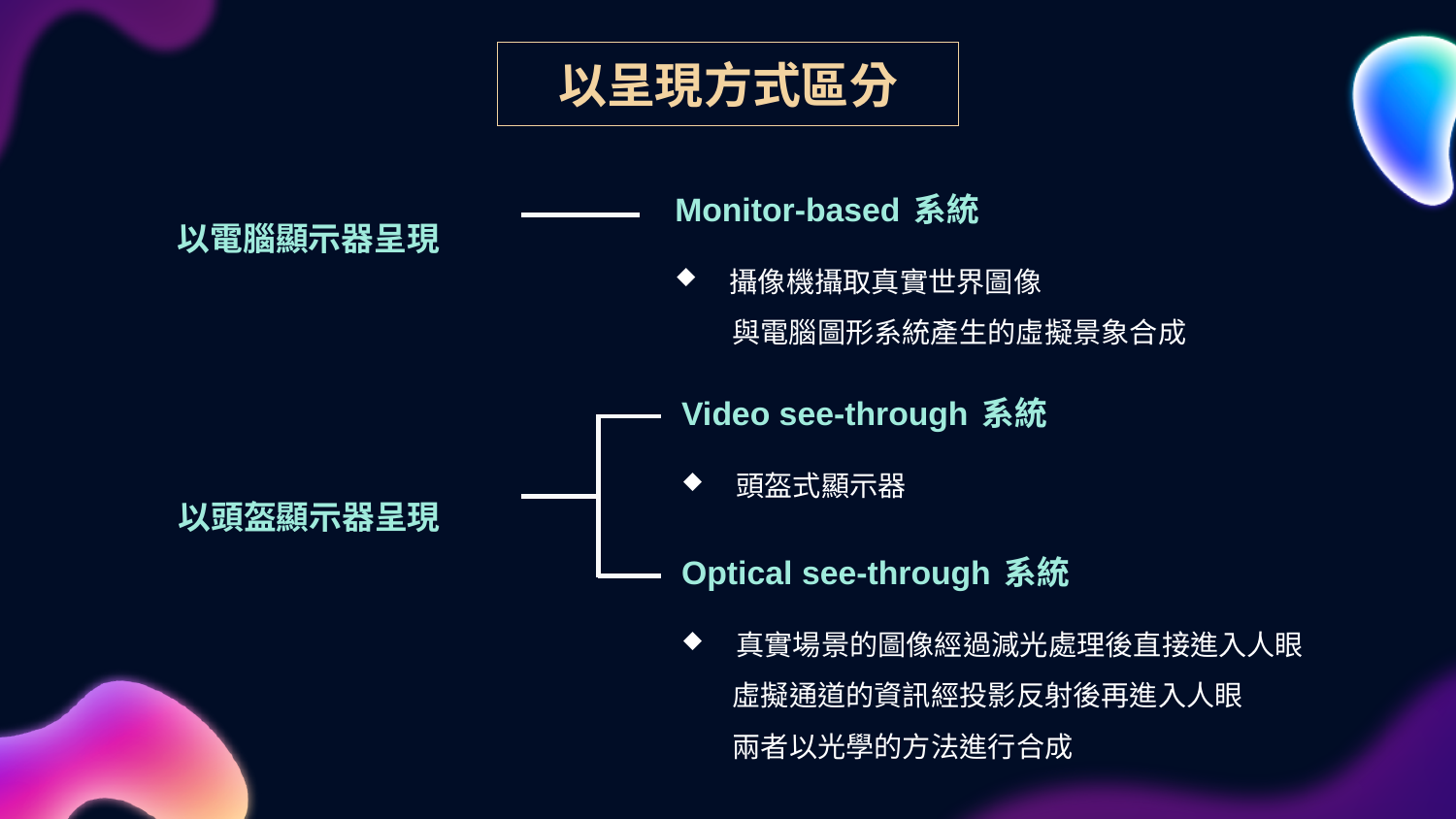

以呈現方式區分
Monitor-based系統
攝像機攝取真實世界圖像
        與電腦圖形系統產生的虛擬景象合成
以電腦顯示器呈現
Video see-through系統
頭盔式顯示器
以頭盔顯示器呈現
Optical see-through系統
真實場景的圖像經過減光處理後直接進入人眼
       虛擬通道的資訊經投影反射後再進入人眼
       兩者以光學的方法進行合成